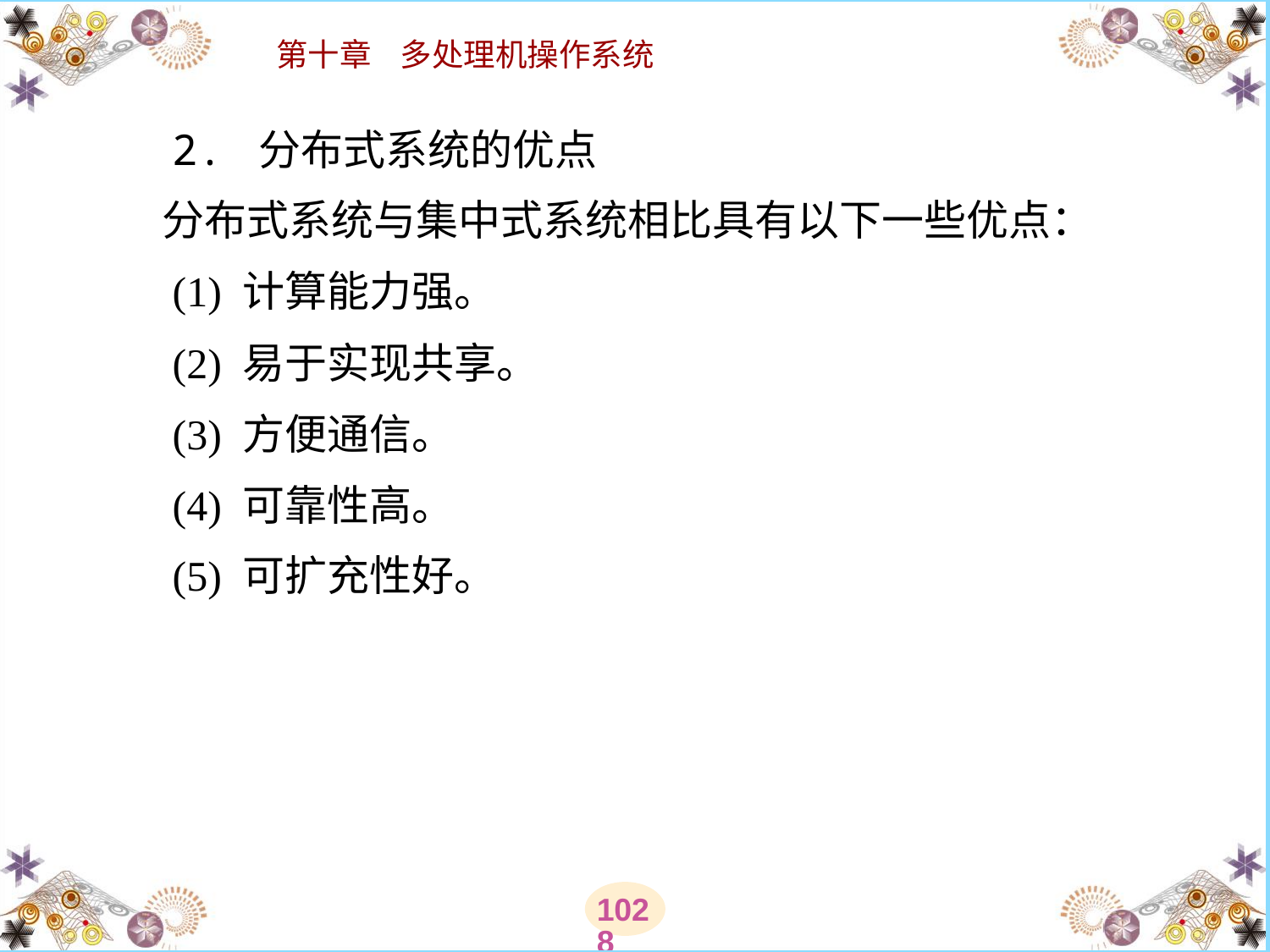

# 2. 分布式系统的优点 　　分布式系统与集中式系统相比具有以下一些优点： 　　(1) 计算能力强。 　　(2) 易于实现共享。 　　(3) 方便通信。 　　(4) 可靠性高。 　　(5) 可扩充性好。